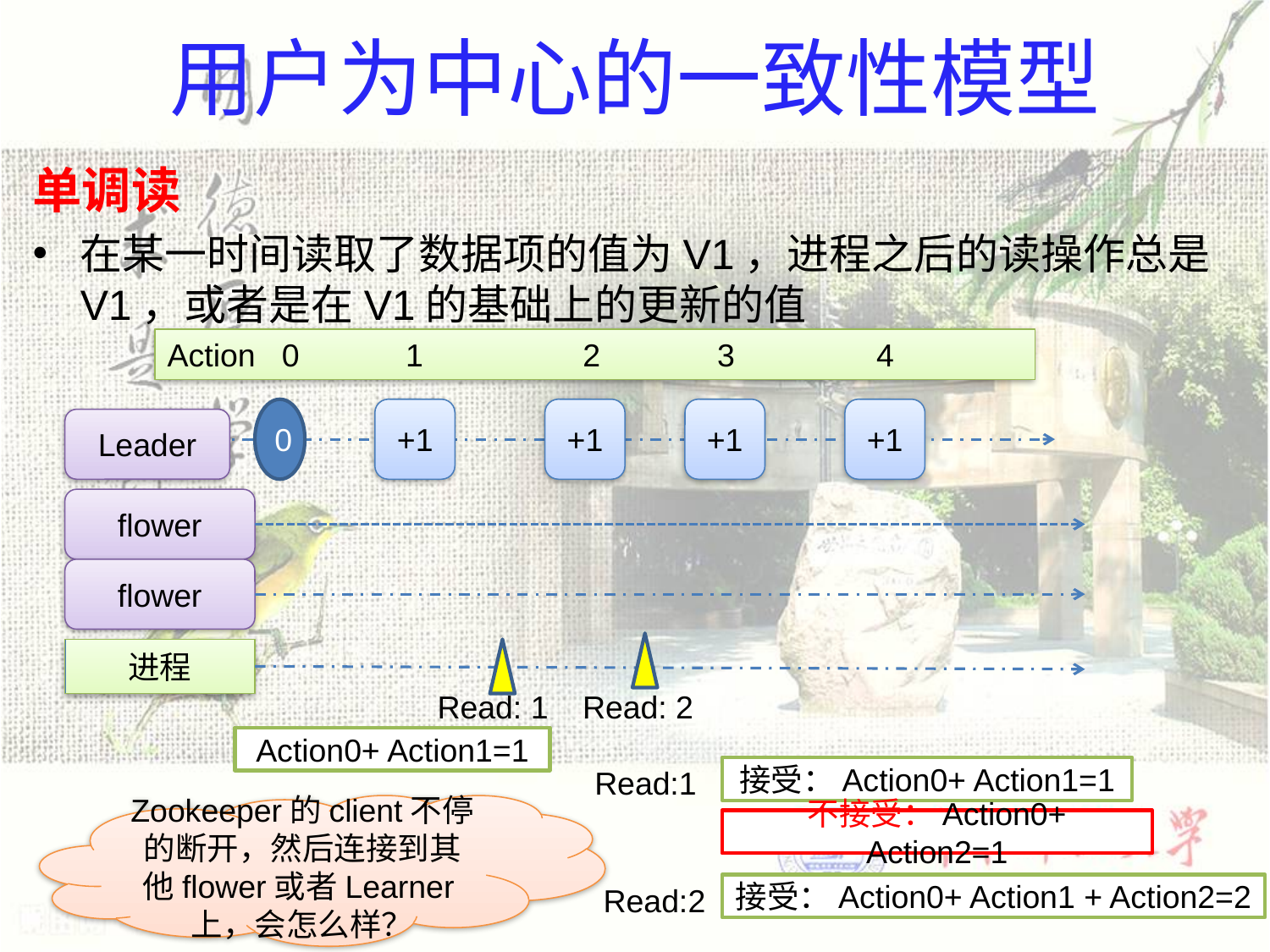

# 用户为中心的一致性模型
单调读
在某一时间读取了数据项的值为V1，进程之后的读操作总是V1，或者是在V1的基础上的更新的值

Action   0            1                  2             3                4
0
+1
+1
+1
+1
Leader
flower
flower

进程

Read: 1
Read: 2
Action0+ Action1=1
Read:1
接受：Action0+ Action1=1
Zookeeper的client不停的断开，然后连接到其他flower或者Learner上，会怎么样？
不接受：Action0+ Action2=1
Read:2
接受：Action0+ Action1 + Action2=2